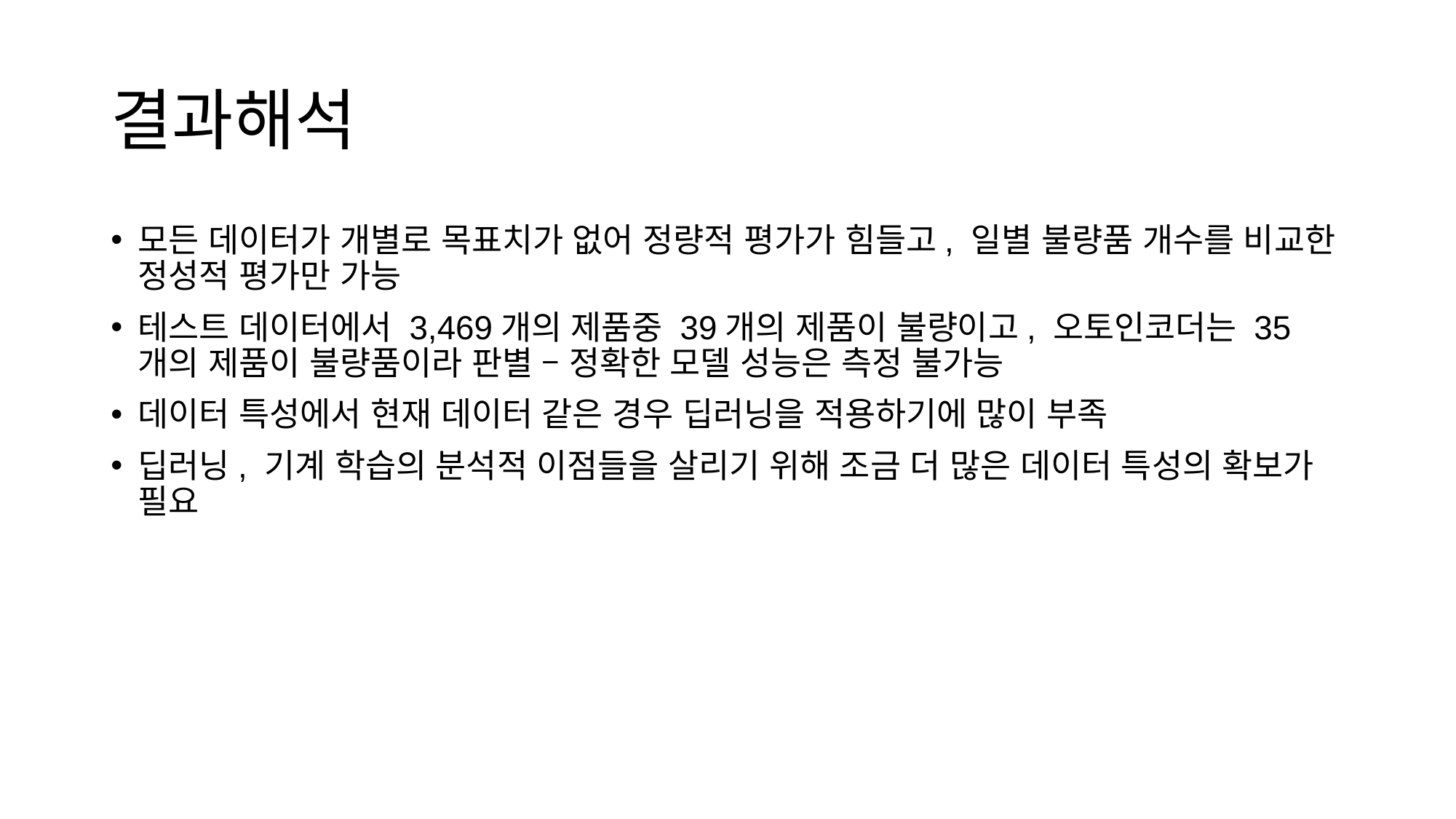

# 결과해석
모든 데이터가 개별로 목표치가 없어 정량적 평가가 힘들고, 일별 불량품 개수를 비교한 정성적 평가만 가능
테스트 데이터에서 3,469개의 제품중 39개의 제품이 불량이고, 오토인코더는 35개의 제품이 불량품이라 판별 – 정확한 모델 성능은 측정 불가능
데이터 특성에서 현재 데이터 같은 경우 딥러닝을 적용하기에 많이 부족
딥러닝, 기계 학습의 분석적 이점들을 살리기 위해 조금 더 많은 데이터 특성의 확보가 필요